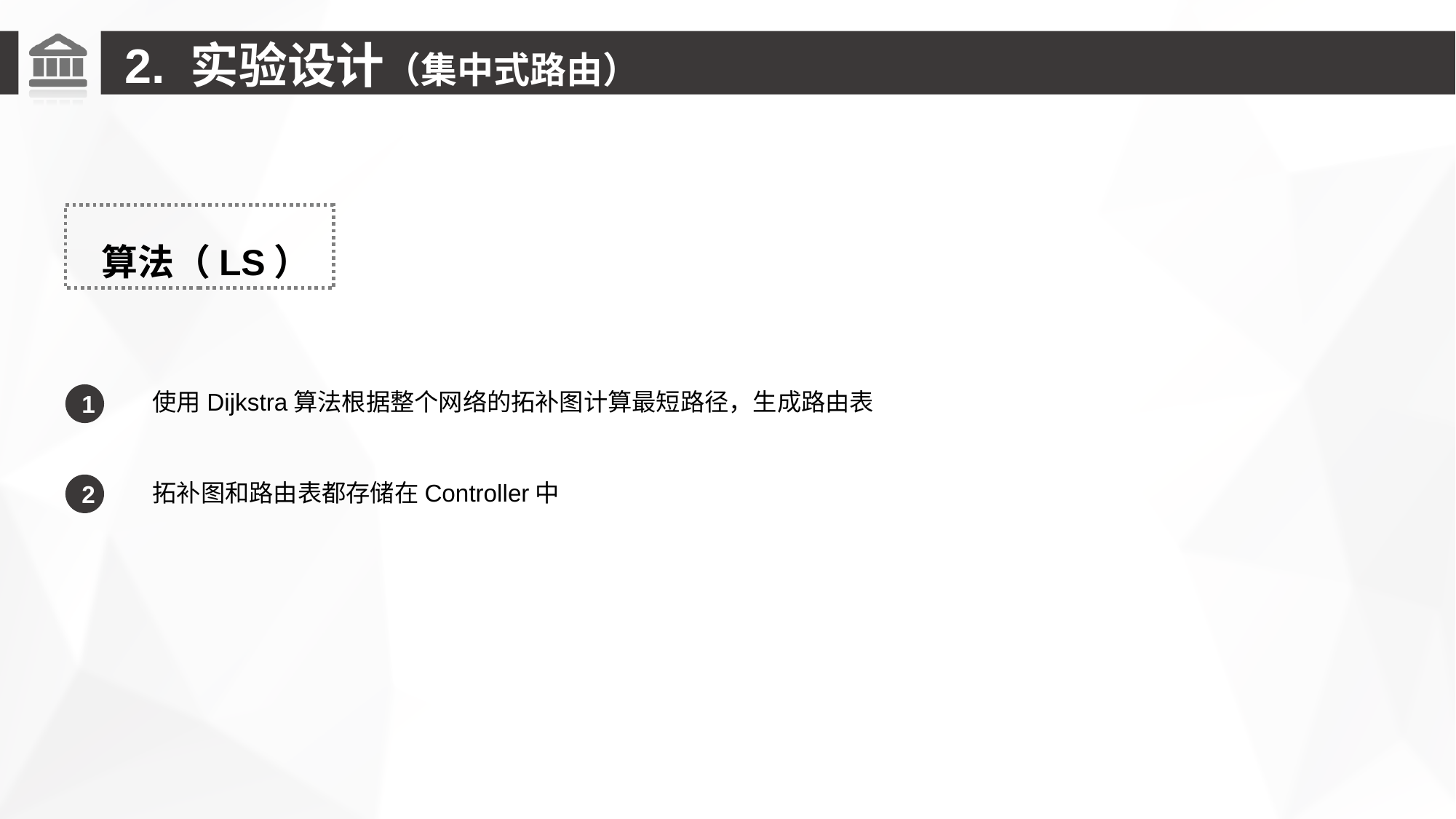

2. 实验设计（集中式路由）
算法（LS）

使用Dijkstra算法根据整个网络的拓补图计算最短路径，生成路由表
1
拓补图和路由表都存储在Controller中
2